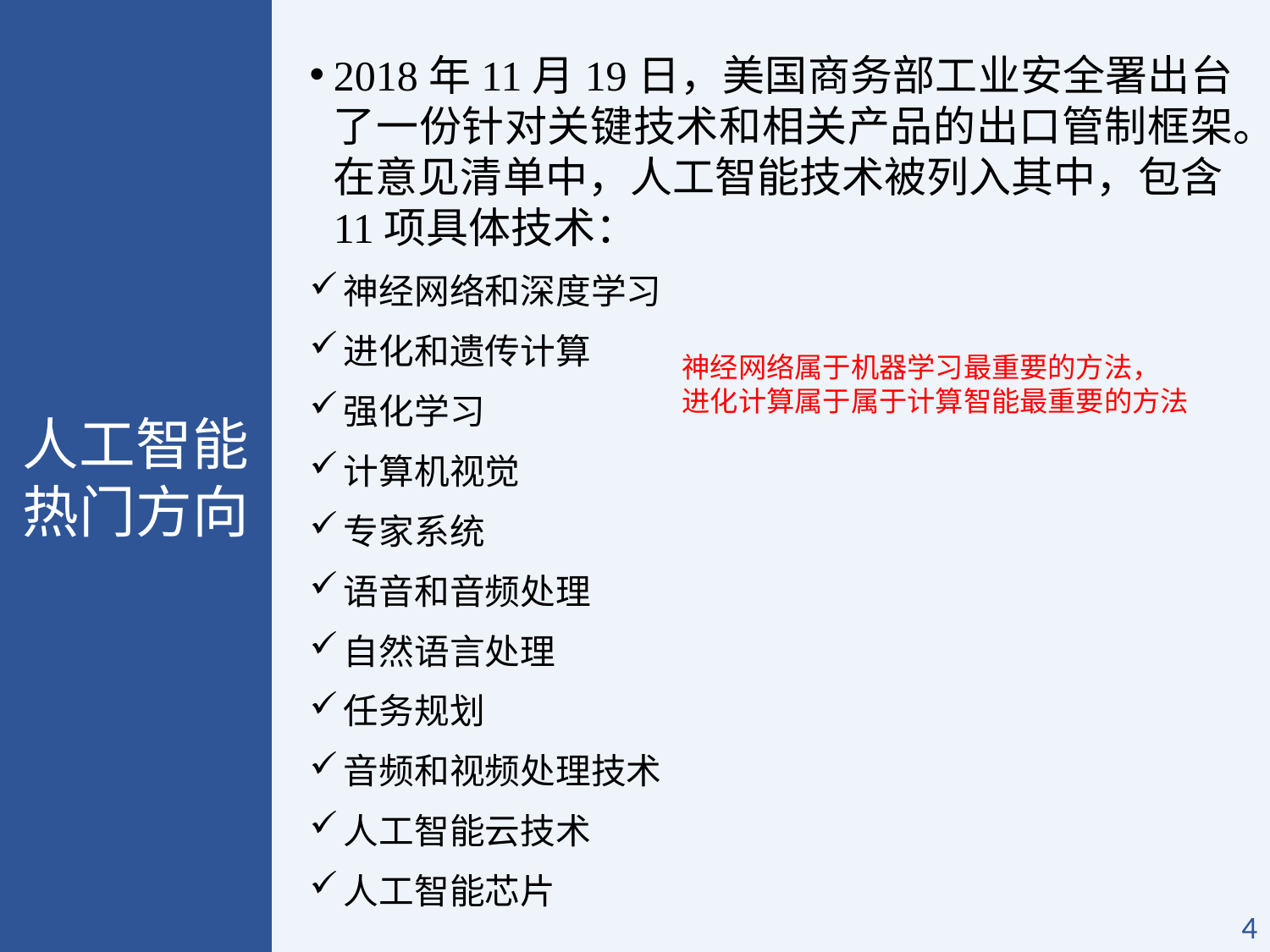

2018年11月19日，美国商务部工业安全署出台了一份针对关键技术和相关产品的出口管制框架。在意见清单中，人工智能技术被列入其中，包含11项具体技术：
神经网络和深度学习
进化和遗传计算
强化学习
计算机视觉
专家系统
语音和音频处理
自然语言处理
任务规划
音频和视频处理技术
人工智能云技术
人工智能芯片
人工智能
热门方向
神经网络属于机器学习最重要的方法，
进化计算属于属于计算智能最重要的方法